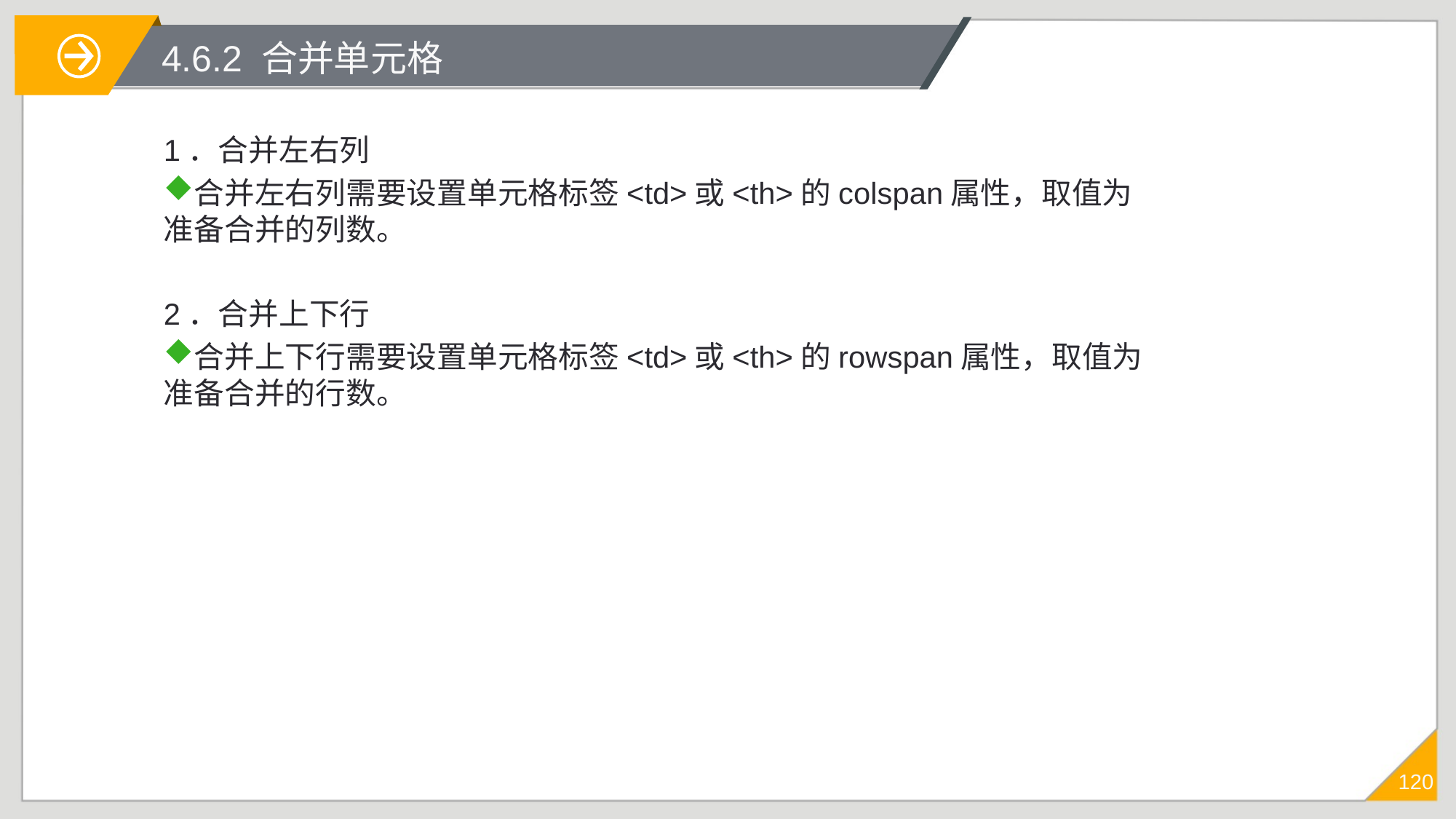

# 4.6.2 合并单元格
1．合并左右列
合并左右列需要设置单元格标签<td>或<th>的colspan属性，取值为准备合并的列数。

2．合并上下行
合并上下行需要设置单元格标签<td>或<th>的rowspan属性，取值为准备合并的行数。